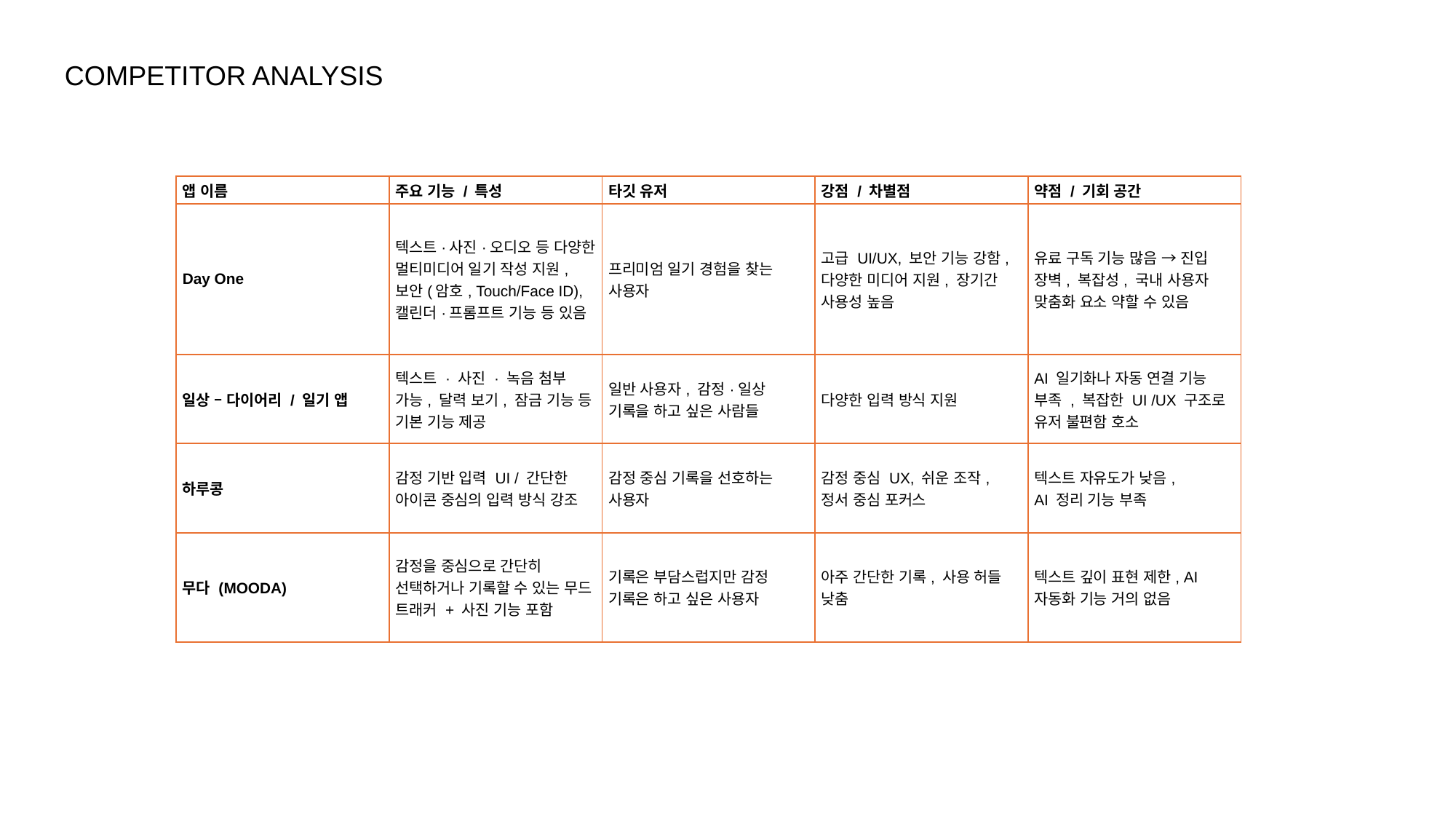

COMPETITOR ANALYSIS
| 앱 이름 | 주요 기능 / 특성 | 타깃 유저 | 강점 / 차별점 | 약점 / 기회 공간 |
| --- | --- | --- | --- | --- |
| Day One | 텍스트·사진·오디오 등 다양한 멀티미디어 일기 작성 지원, 보안(암호, Touch/Face ID), 캘린더·프롬프트 기능 등 있음 | 프리미엄 일기 경험을 찾는 사용자 | 고급 UI/UX, 보안 기능 강함, 다양한 미디어 지원, 장기간 사용성 높음 | 유료 구독 기능 많음 → 진입 장벽, 복잡성, 국내 사용자 맞춤화 요소 약할 수 있음 |
| 일상 – 다이어리 / 일기 앱 | 텍스트 · 사진 · 녹음 첨부 가능, 달력 보기, 잠금 기능 등 기본 기능 제공 | 일반 사용자, 감정·일상 기록을 하고 싶은 사람들 | 다양한 입력 방식 지원 | AI 일기화나 자동 연결 기능 부족 , 복잡한 UI /UX 구조로 유저 불편함 호소 |
| 하루콩 | 감정 기반 입력 UI / 간단한 아이콘 중심의 입력 방식 강조 | 감정 중심 기록을 선호하는 사용자 | 감정 중심 UX, 쉬운 조작, 정서 중심 포커스 | 텍스트 자유도가 낮음, AI 정리 기능 부족 |
| 무다 (MOODA) | 감정을 중심으로 간단히 선택하거나 기록할 수 있는 무드 트래커 + 사진 기능 포함 | 기록은 부담스럽지만 감정 기록은 하고 싶은 사용자 | 아주 간단한 기록, 사용 허들 낮춤 | 텍스트 깊이 표현 제한, AI 자동화 기능 거의 없음 |